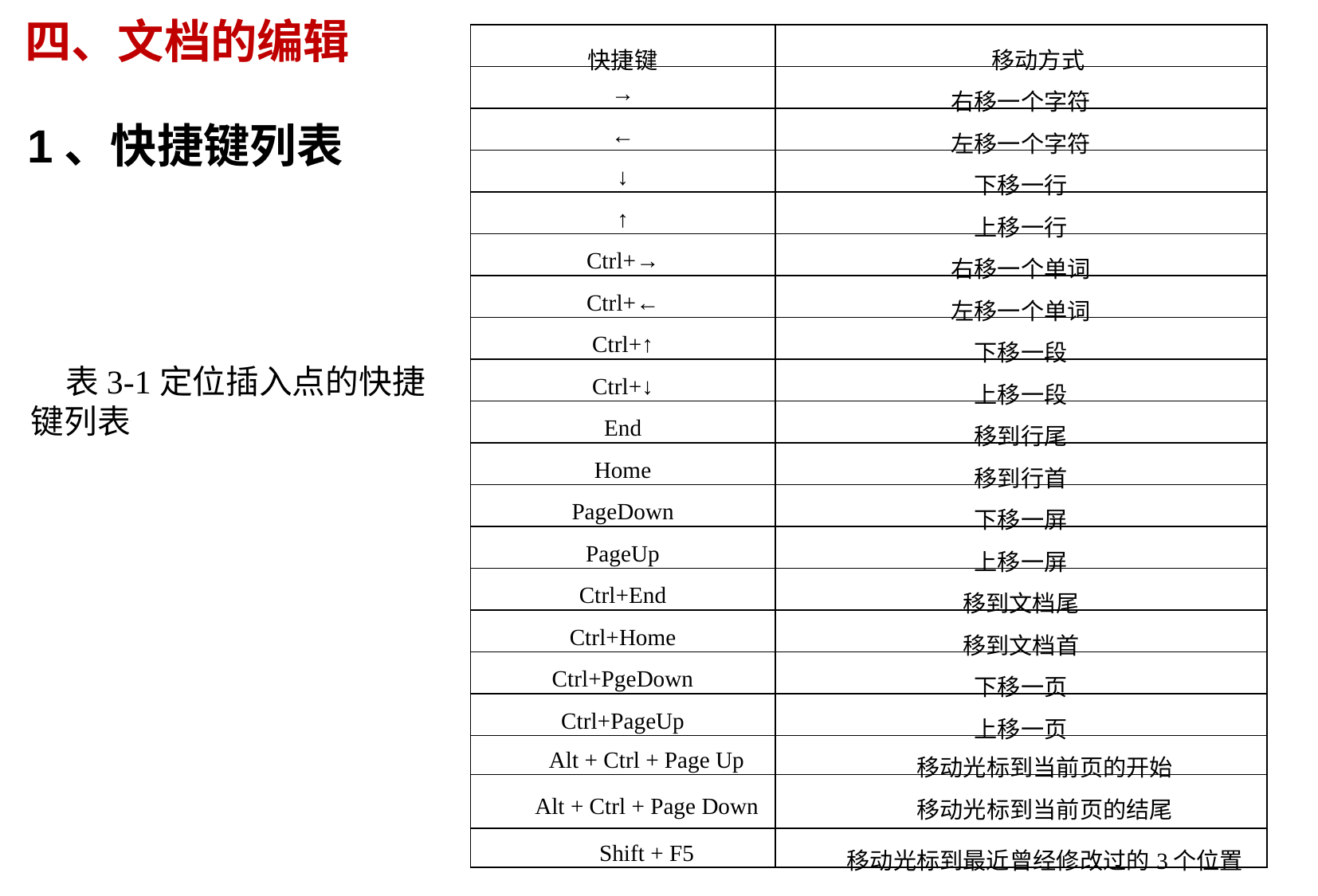

四、文档的编辑
| 快捷键 | 移动方式 |
| --- | --- |
| → | 右移一个字符 |
| ← | 左移一个字符 |
| ↓ | 下移一行 |
| ↑ | 上移一行 |
| Ctrl+→ | 右移一个单词 |
| Ctrl+← | 左移一个单词 |
| Ctrl+↑ | 下移一段 |
| Ctrl+↓ | 上移一段 |
| End | 移到行尾 |
| Home | 移到行首 |
| PageDown | 下移一屏 |
| PageUp | 上移一屏 |
| Ctrl+End | 移到文档尾 |
| Ctrl+Home | 移到文档首 |
| Ctrl+PgeDown | 下移一页 |
| Ctrl+PageUp | 上移一页 |
| Alt + Ctrl + Page Up | 移动光标到当前页的开始 |
| Alt + Ctrl + Page Down | 移动光标到当前页的结尾 |
| Shift + F5 | 移动光标到最近曾经修改过的3个位置 |
1、快捷键列表
表3-1定位插入点的快捷键列表